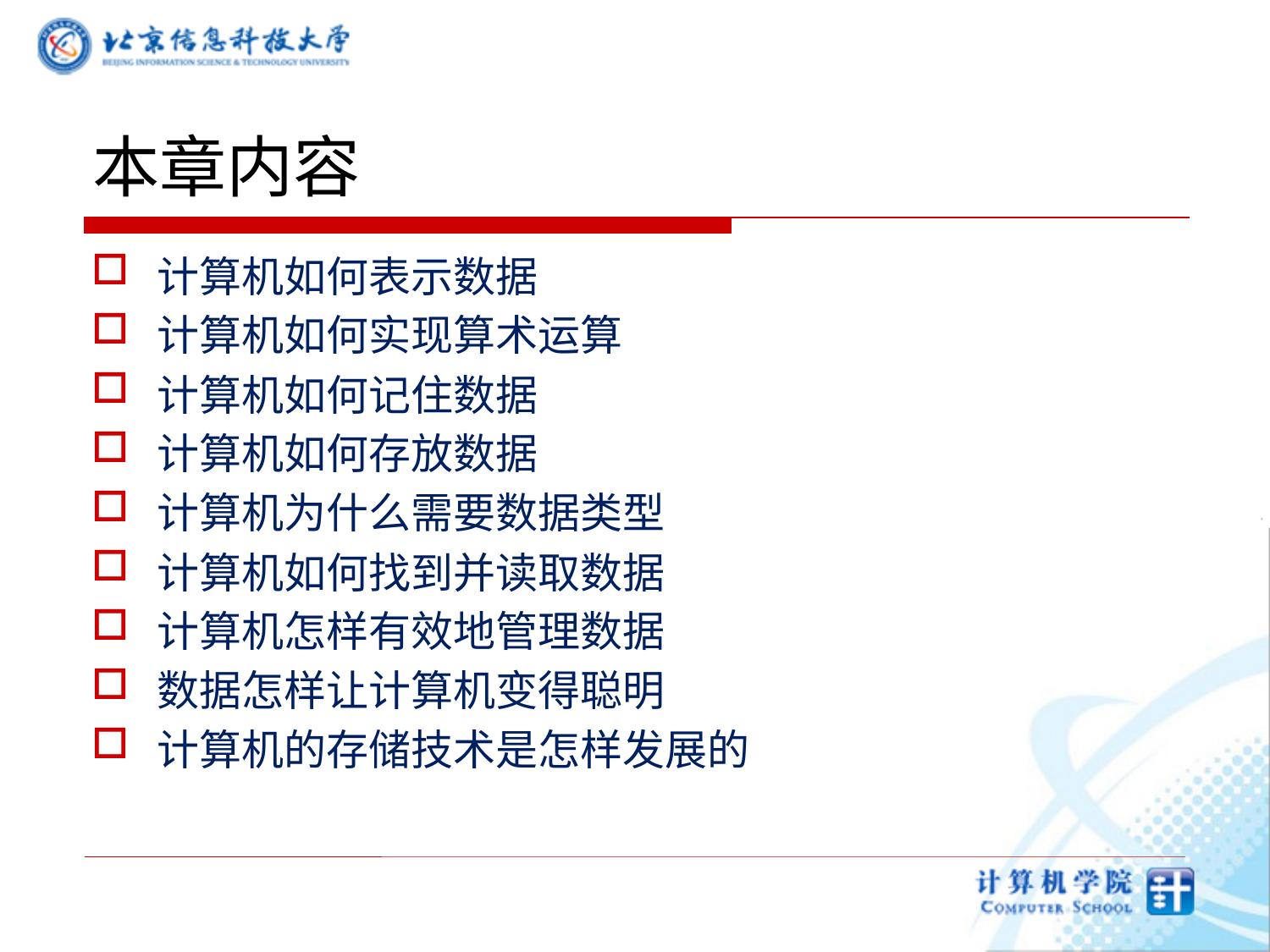

# 本章内容
计算机如何表示数据
计算机如何实现算术运算
计算机如何记住数据
计算机如何存放数据
计算机为什么需要数据类型
计算机如何找到并读取数据
计算机怎样有效地管理数据
数据怎样让计算机变得聪明
计算机的存储技术是怎样发展的